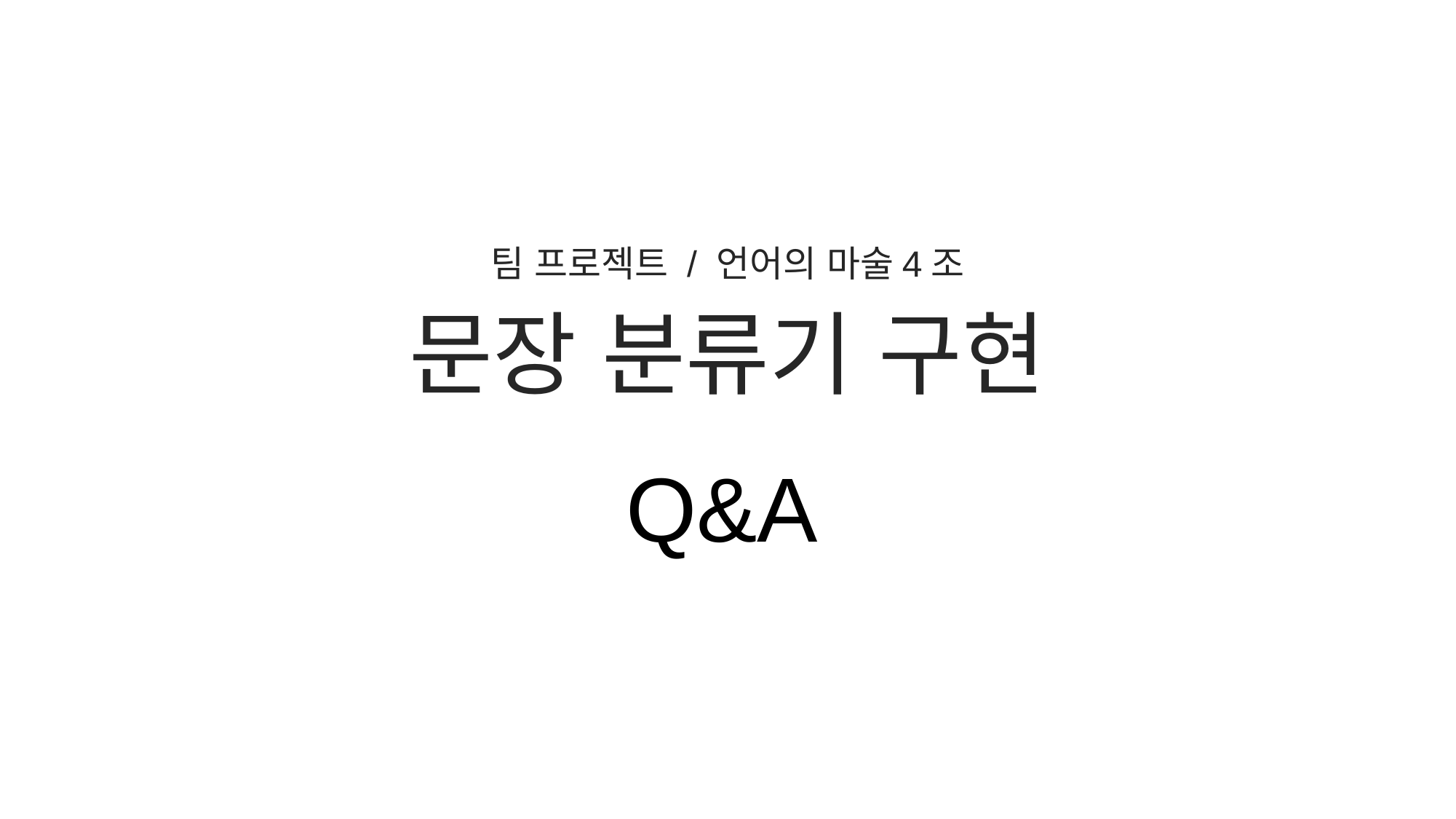

팀 프로젝트 / 언어의 마술4조
# 문장 분류기 구현
Q&A